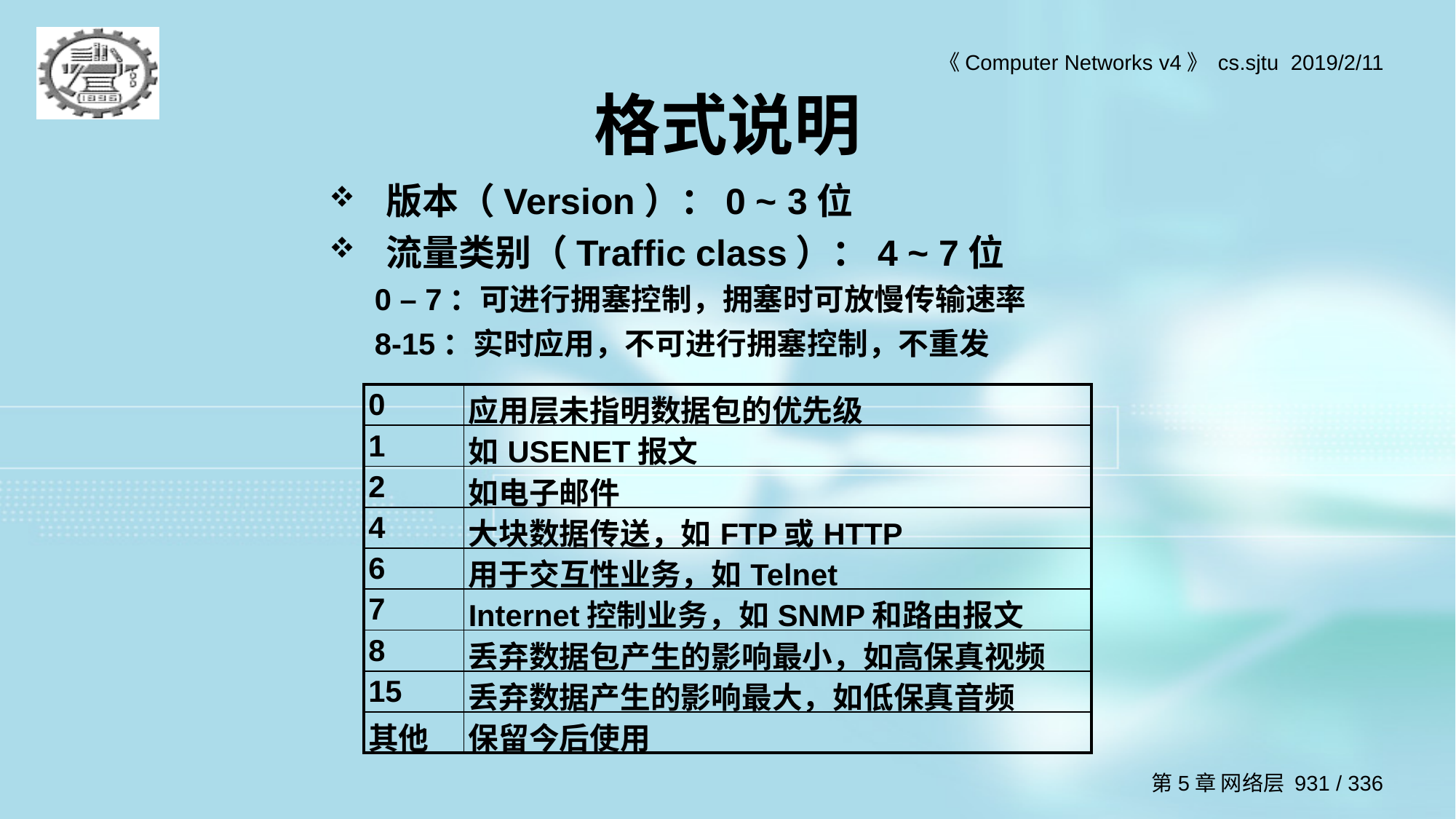

# 格式说明
版本（Version）：0 ~ 3位
流量类别（Traffic class）：4 ~ 7位
0 – 7：可进行拥塞控制，拥塞时可放慢传输速率
8-15：实时应用，不可进行拥塞控制，不重发
| 0 | 应用层未指明数据包的优先级 |
| --- | --- |
| 1 | 如USENET报文 |
| 2 | 如电子邮件 |
| 4 | 大块数据传送，如FTP或HTTP |
| 6 | 用于交互性业务，如Telnet |
| 7 | Internet控制业务，如SNMP和路由报文 |
| 8 | 丢弃数据包产生的影响最小，如高保真视频 |
| 15 | 丢弃数据产生的影响最大，如低保真音频 |
| 其他 | 保留今后使用 |